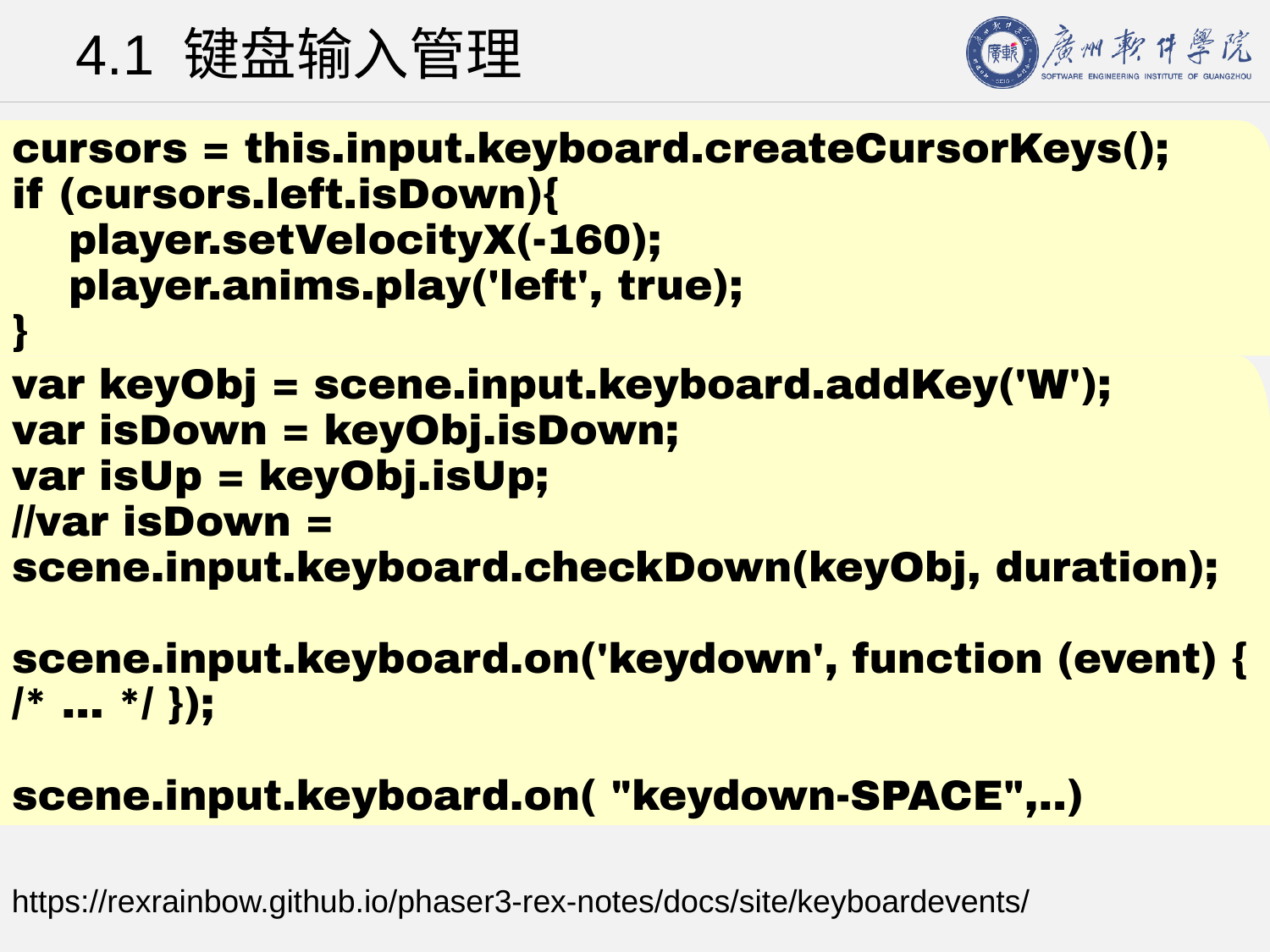

# 4.1 键盘输入管理
cursors = this.input.keyboard.createCursorKeys();
if (cursors.left.isDown){
    player.setVelocityX(-160);
    player.anims.play('left', true);
}

var keyObj = scene.input.keyboard.addKey('W');
var isDown = keyObj.isDown;
var isUp = keyObj.isUp;
//var isDown = scene.input.keyboard.checkDown(keyObj, duration);

scene.input.keyboard.on('keydown', function (event) { /* ... */ });

scene.input.keyboard.on( "keydown-SPACE",..)
https://rexrainbow.github.io/phaser3-rex-notes/docs/site/keyboardevents/